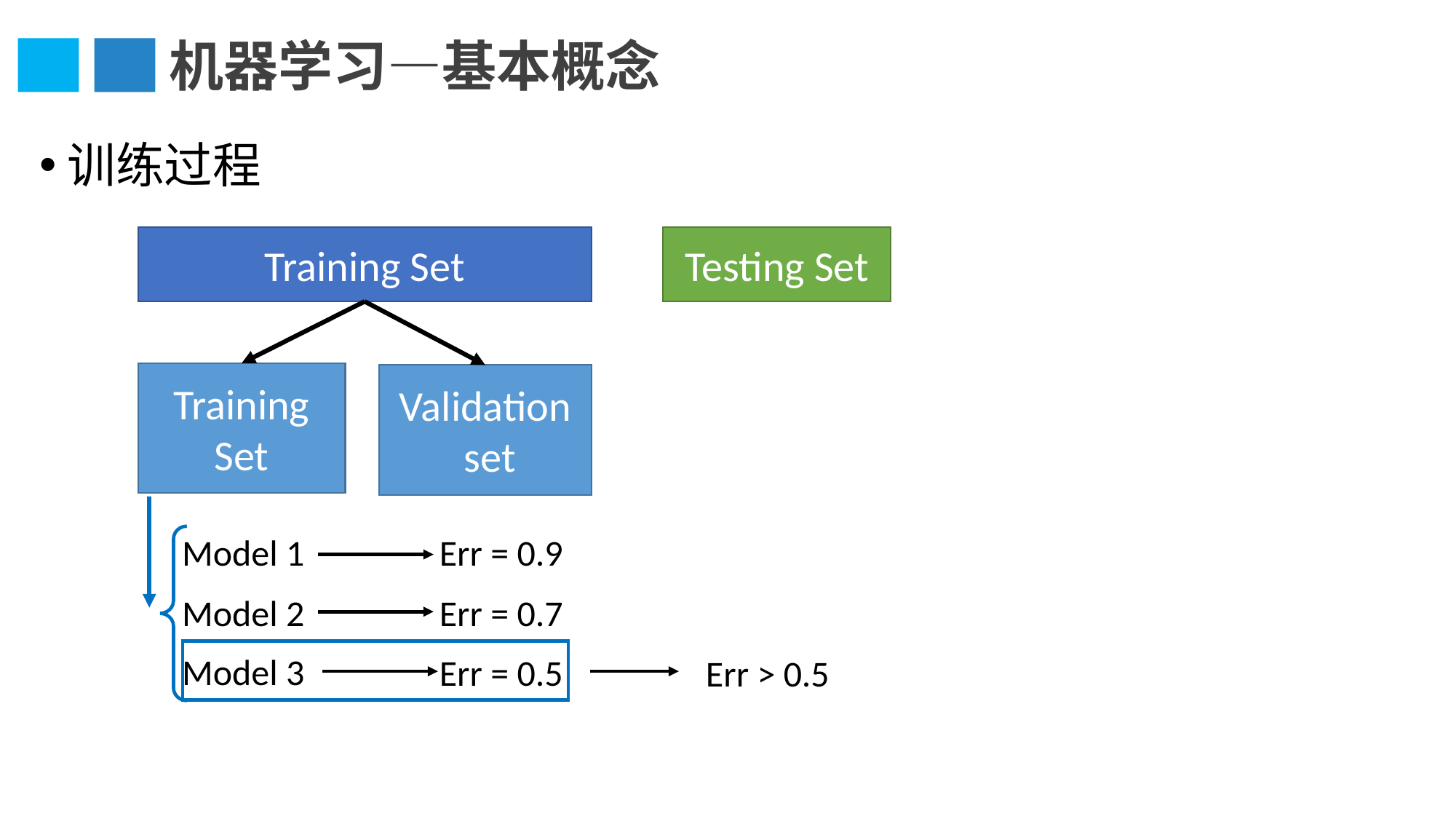

机器学习—基本概念

训练过程

Training Set
Testing Set
Training Set
Validation
 set
Err = 0.9
Model 1

Err = 0.7
Model 2

Model 3
Err = 0.5
Err > 0.5